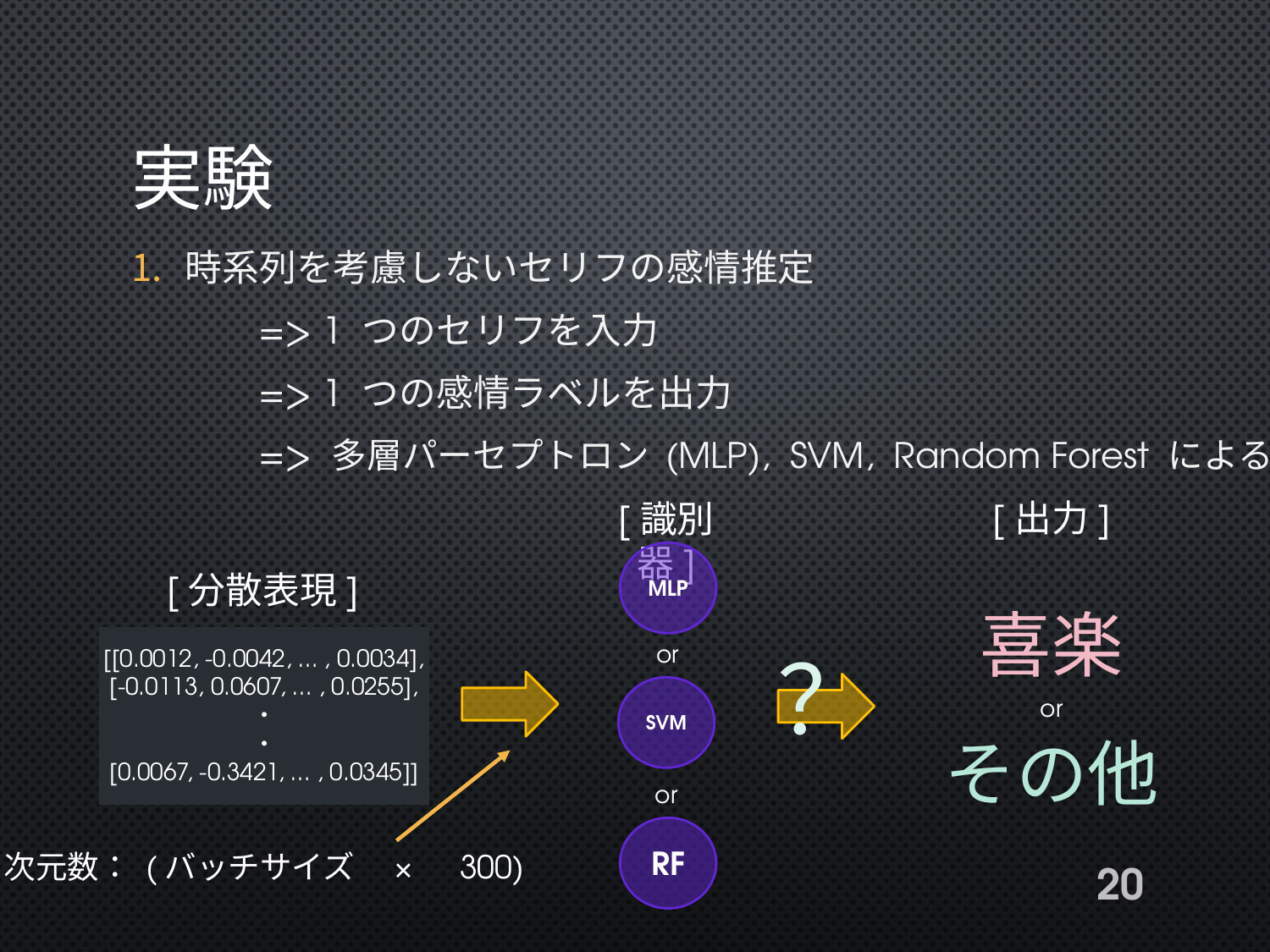

# 実験
時系列を考慮しないセリフの感情推定
	=> 1 つのセリフを入力
	=> 1 つの感情ラベルを出力
	=> 多層パーセプトロン (MLP),  SVM,  Random Forest による比較

[出力]
[識別器]
MLP
[分散表現]
喜楽

or
？
[[0.0012, -0.0042, … , 0.0034],
[-0.0113, 0.0607, … , 0.0255],
・
・
[0.0067, -0.3421, … , 0.0345]]

SVM
or
その他
or
RF
次元数： (バッチサイズ　×　300)
20